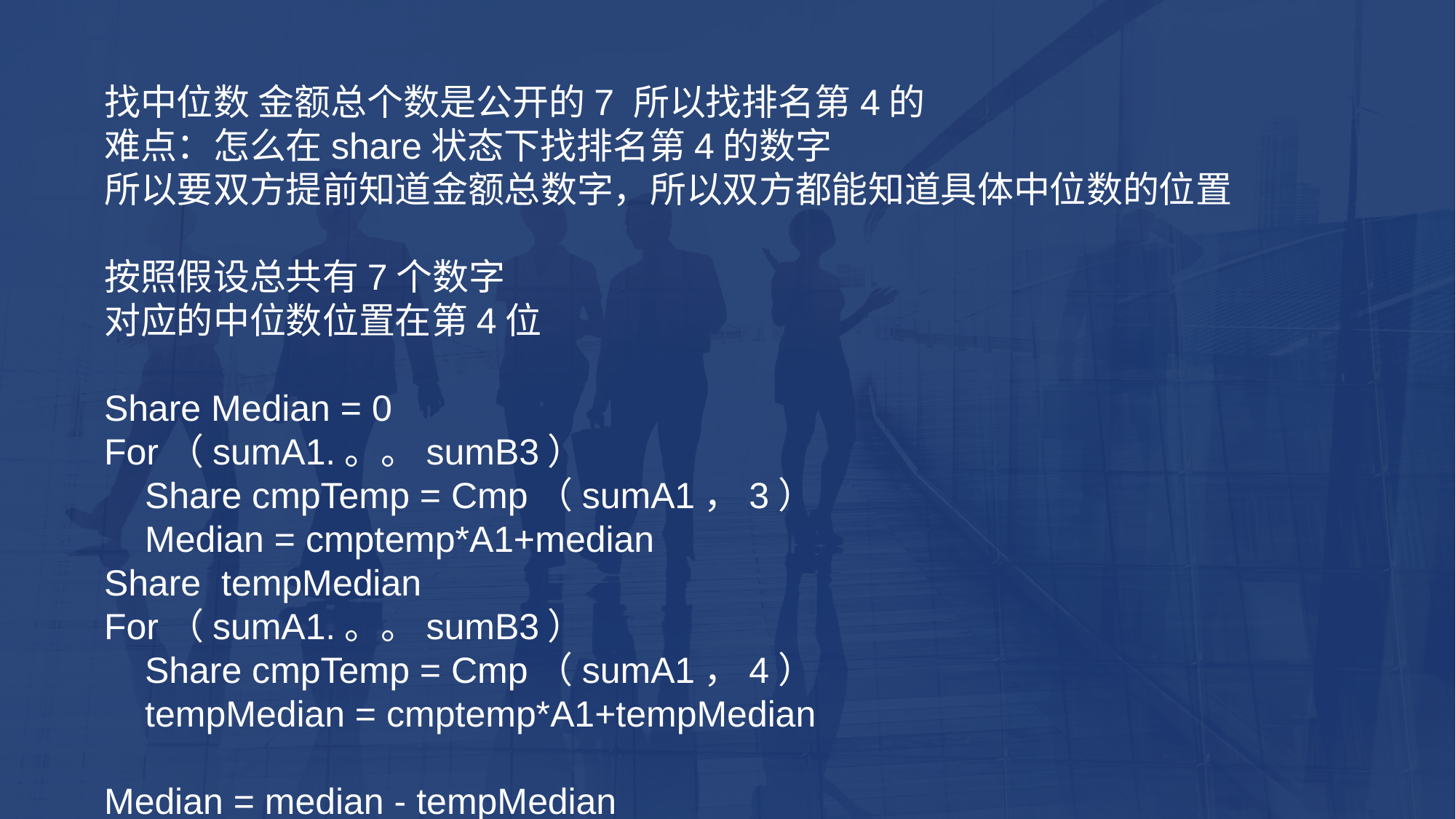

找中位数 金额总个数是公开的7 所以找排名第4的
难点：怎么在share状态下找排名第4的数字
所以要双方提前知道金额总数字，所以双方都能知道具体中位数的位置

按照假设总共有7个数字
对应的中位数位置在第4位

Share Median = 0
For（sumA1.。。sumB3）
    Share cmpTemp = Cmp（sumA1，3）
    Median = cmptemp*A1+median
Share  tempMedian
For（sumA1.。。sumB3）
    Share cmpTemp = Cmp（sumA1，4）
    tempMedian = cmptemp*A1+tempMedian

Median = median - tempMedian